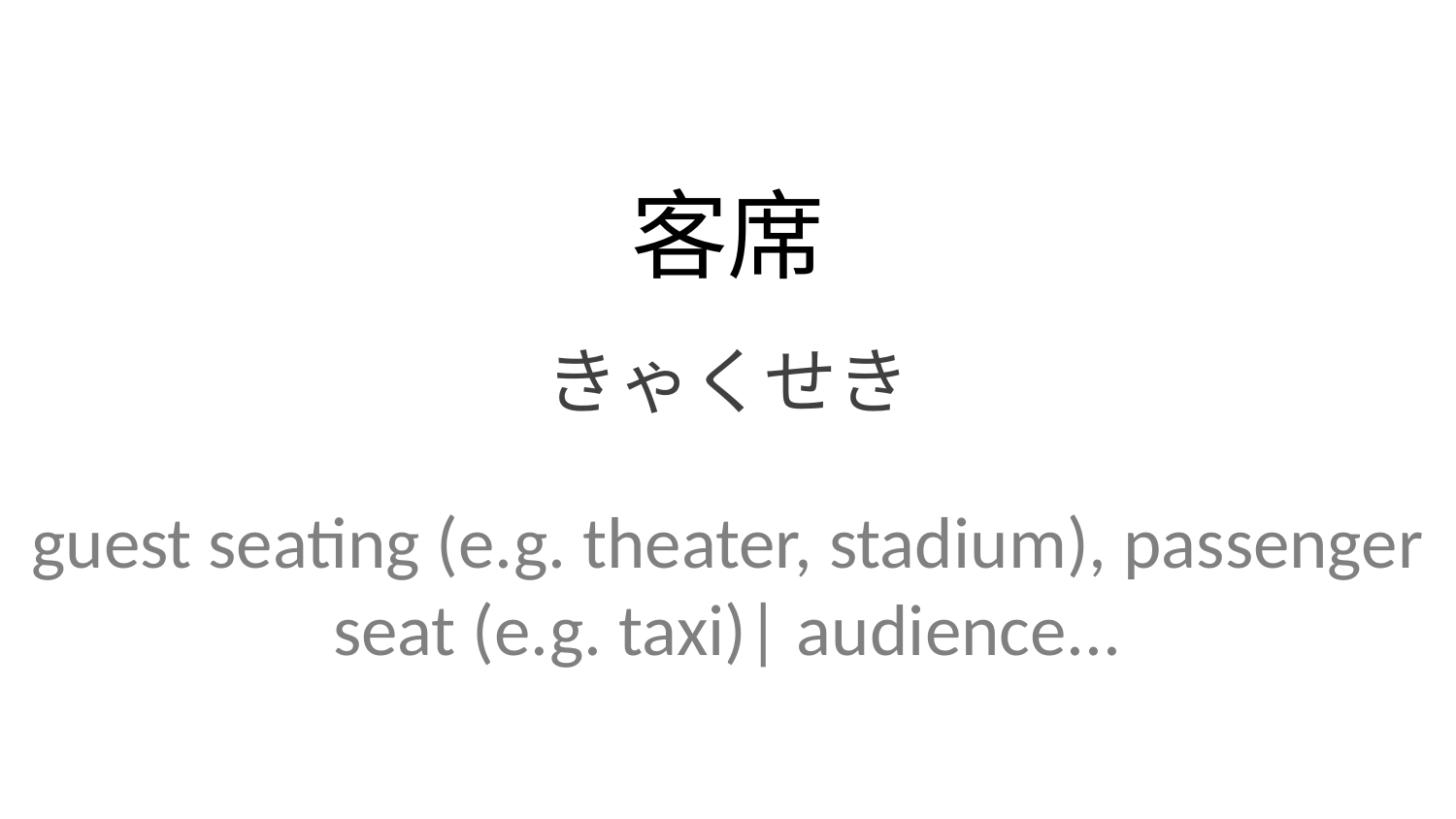

客席

きゃくせき
guest seating (e.g. theater, stadium), passenger seat (e.g. taxi)| audience...